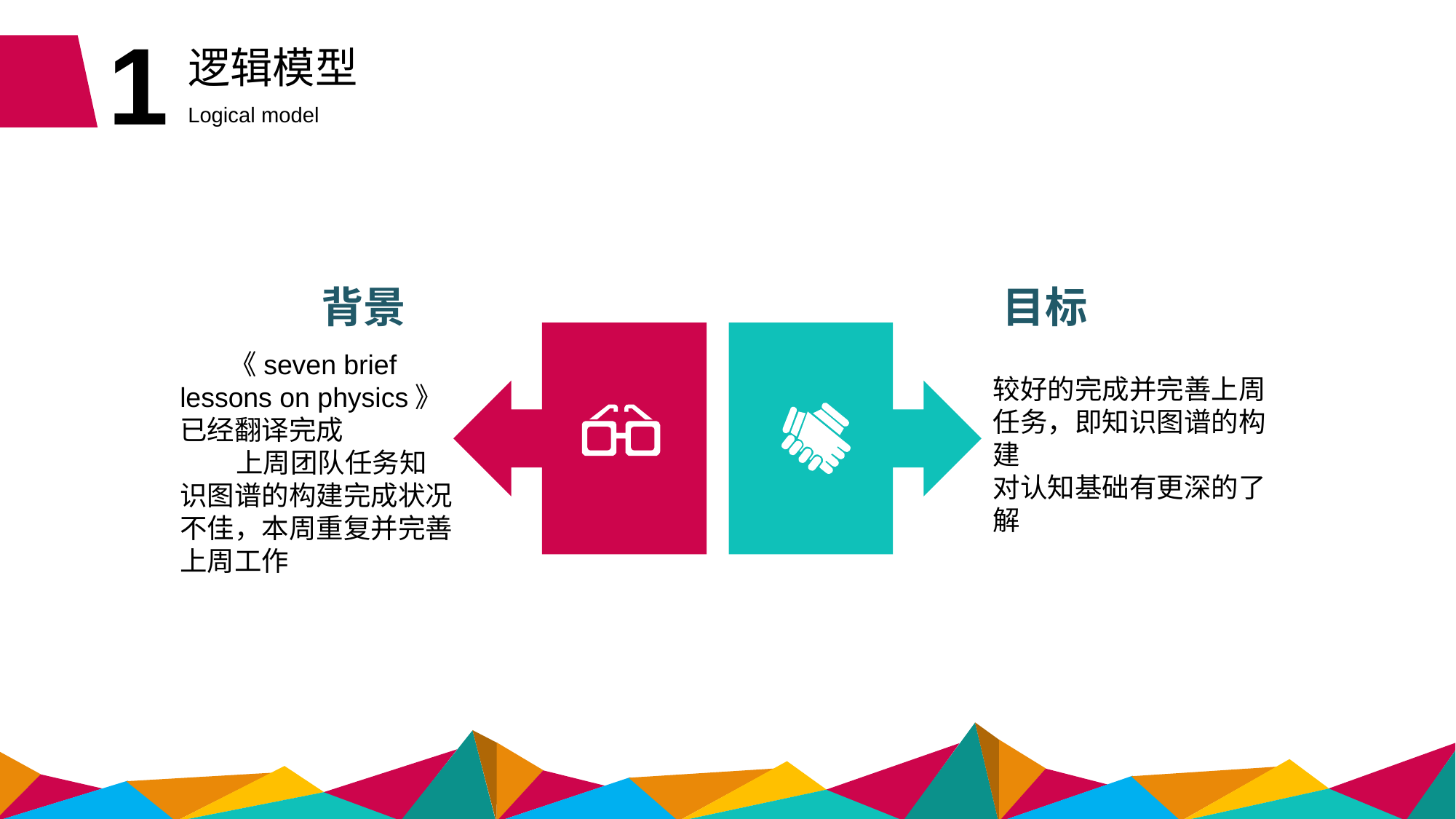

1

逻辑模型
Logical model
背景
目标

       《seven brief lessons on physics》已经翻译完成
        上周团队任务知识图谱的构建完成状况不佳，本周重复并完善上周工作
较好的完成并完善上周任务，即知识图谱的构建
对认知基础有更深的了解